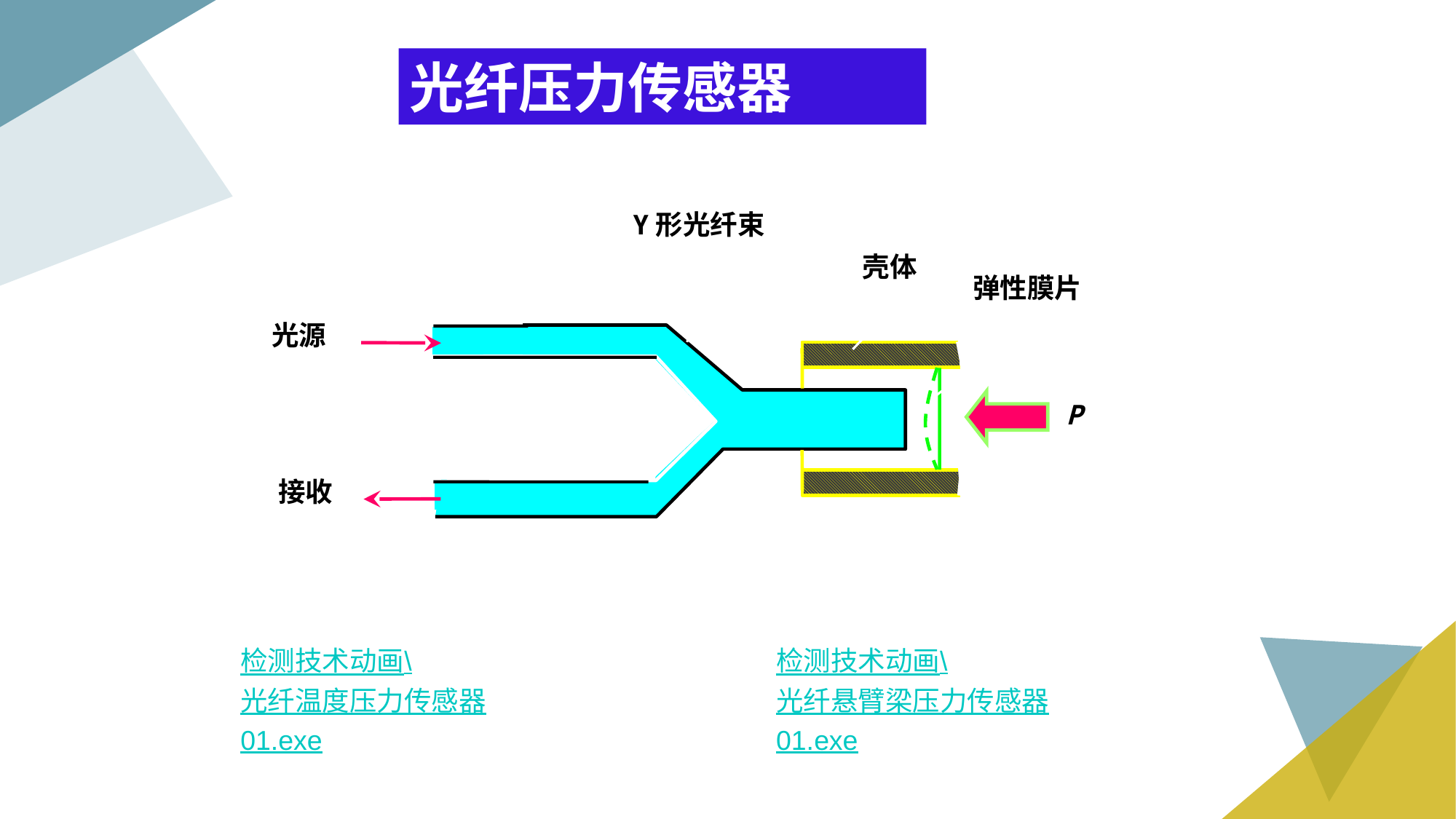

光纤压力传感器
Y形光纤束
壳体

弹性膜片

光源

P

接收

检测技术动画\光纤温度压力传感器01.exe
检测技术动画\光纤悬臂梁压力传感器01.exe